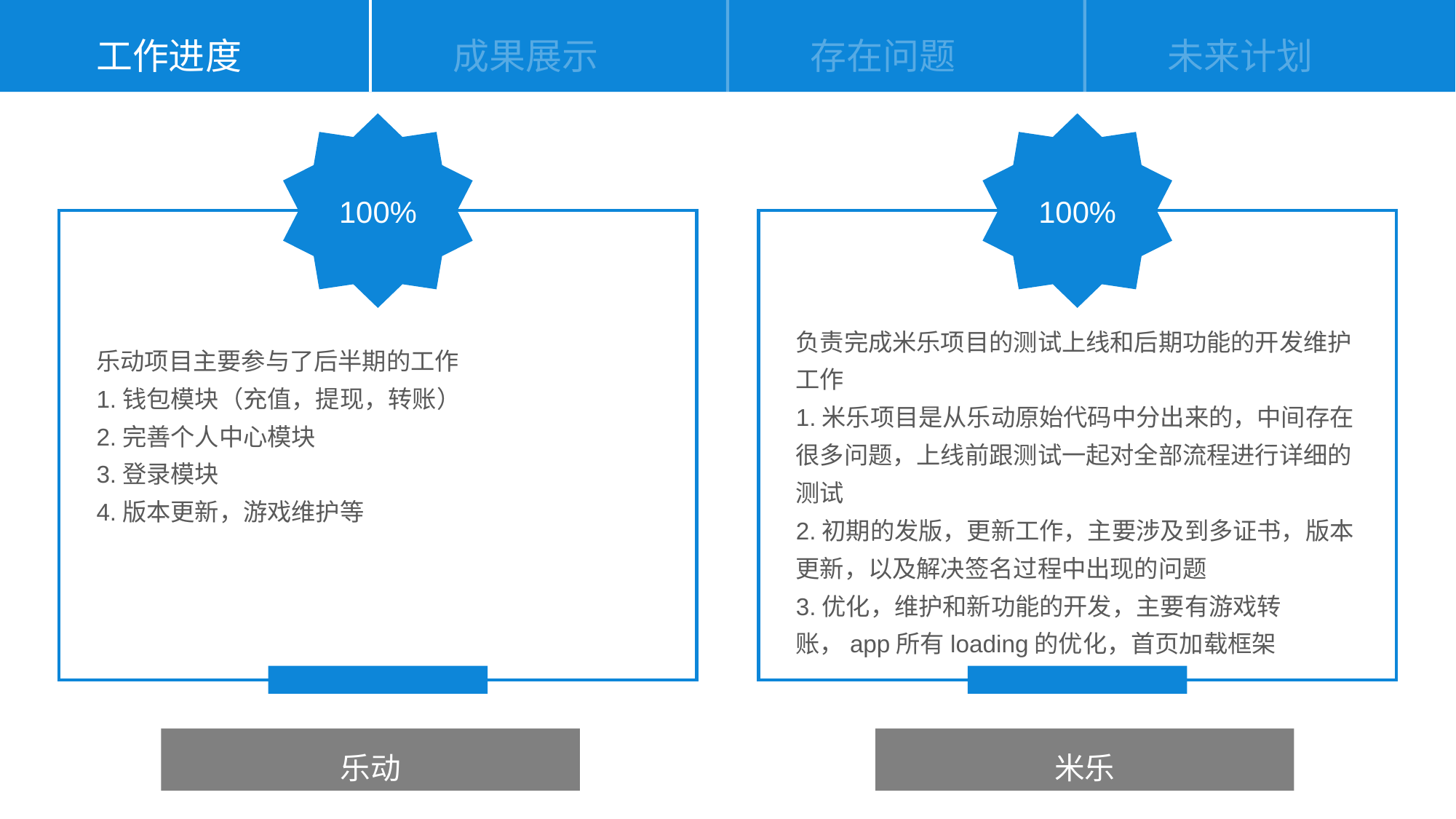

工作进度
成果展示
存在问题
未来计划
100%

乐动项目主要参与了后半期的工作
1.钱包模块（充值，提现，转账）
2.完善个人中心模块
3.登录模块
4.版本更新，游戏维护等

100%

负责完成米乐项目的测试上线和后期功能的开发维护工作
1.米乐项目是从乐动原始代码中分出来的，中间存在很多问题，上线前跟测试一起对全部流程进行详细的测试
2.初期的发版，更新工作，主要涉及到多证书，版本更新，以及解决签名过程中出现的问题
3.优化，维护和新功能的开发，主要有游戏转账，app所有loading的优化，首页加载框架

乐动

米乐